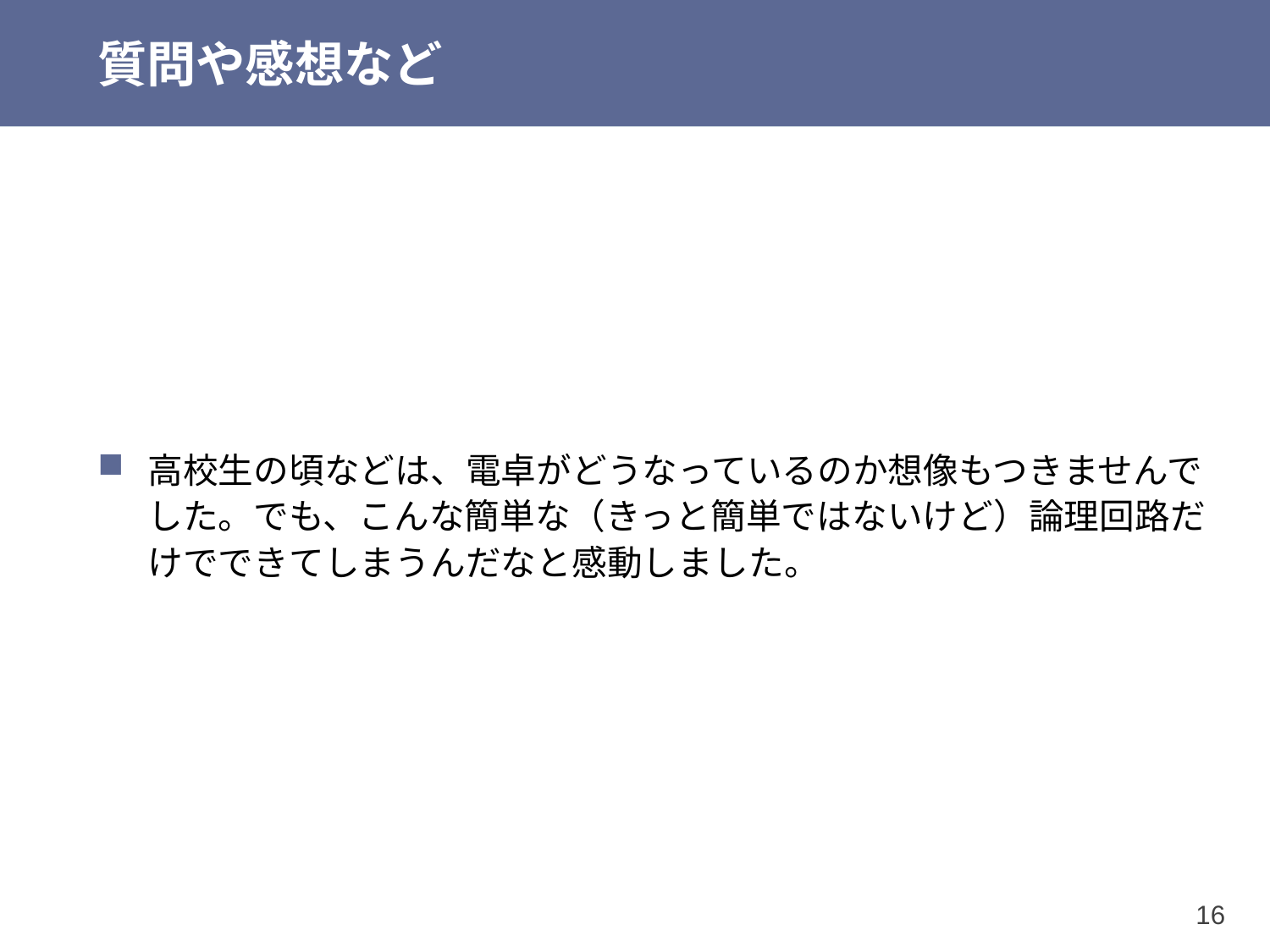

# 質問や感想など
高校生の頃などは、電卓がどうなっているのか想像もつきませんでした。でも、こんな簡単な（きっと簡単ではないけど）論理回路だけでできてしまうんだなと感動しました。